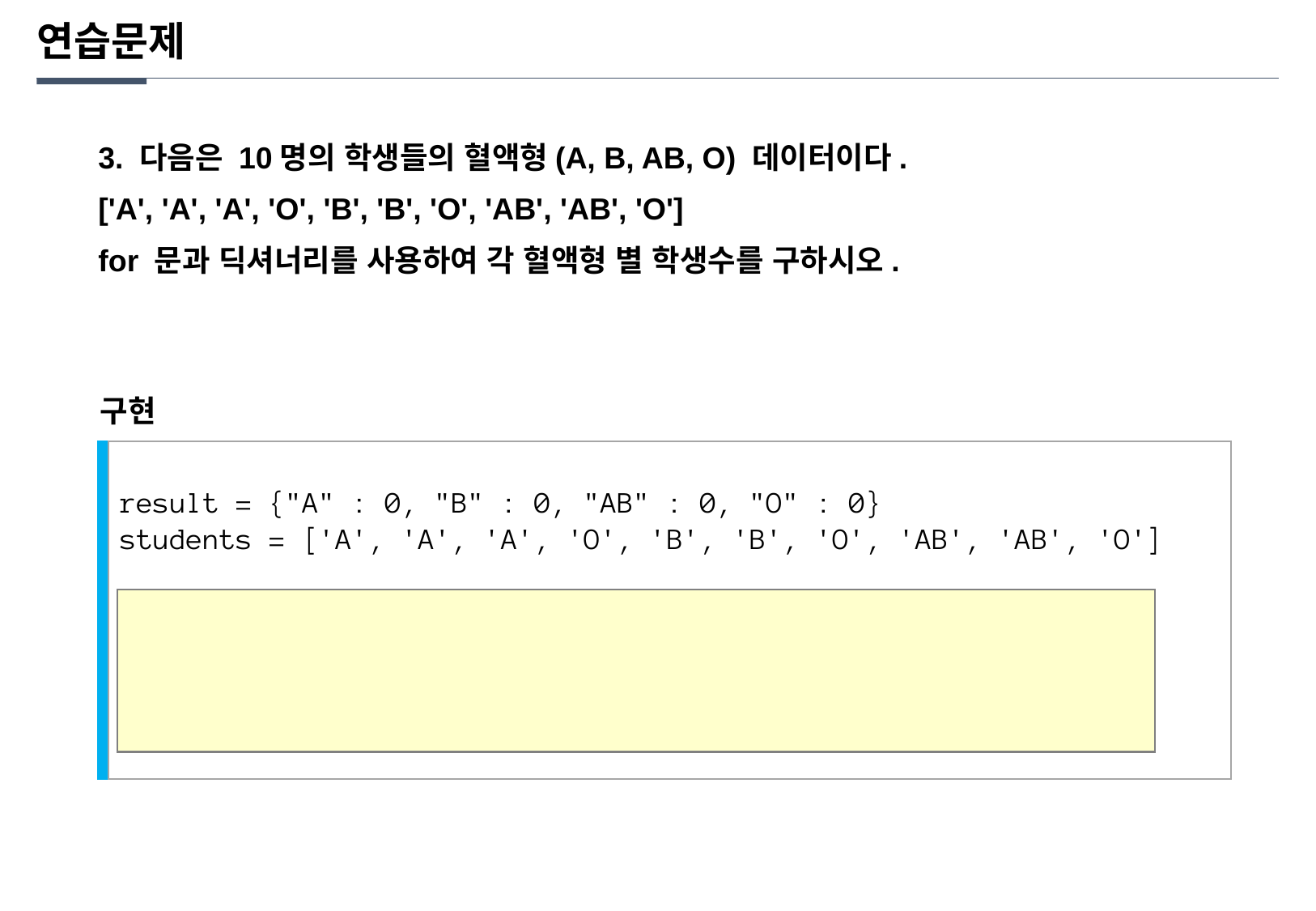

연습문제
3. 다음은 10명의 학생들의 혈액형(A, B, AB, O) 데이터이다.
['A', 'A', 'A', 'O', 'B', 'B', 'O', 'AB', 'AB', 'O']
for 문과 딕셔너리를 사용하여 각 혈액형 별 학생수를 구하시오.
구현

result = {"A" : 0, "B" : 0, "AB" : 0, "O" : 0}
students = ['A', 'A', 'A', 'O', 'B', 'B', 'O', 'AB', 'AB', 'O']

for s in students:
   result[s] += 1
print("{'A': %d, 'O': %d, 'B': %d, 'AB': %d}" %
        (result["A"], result["O"], result["B"], result["AB"]))